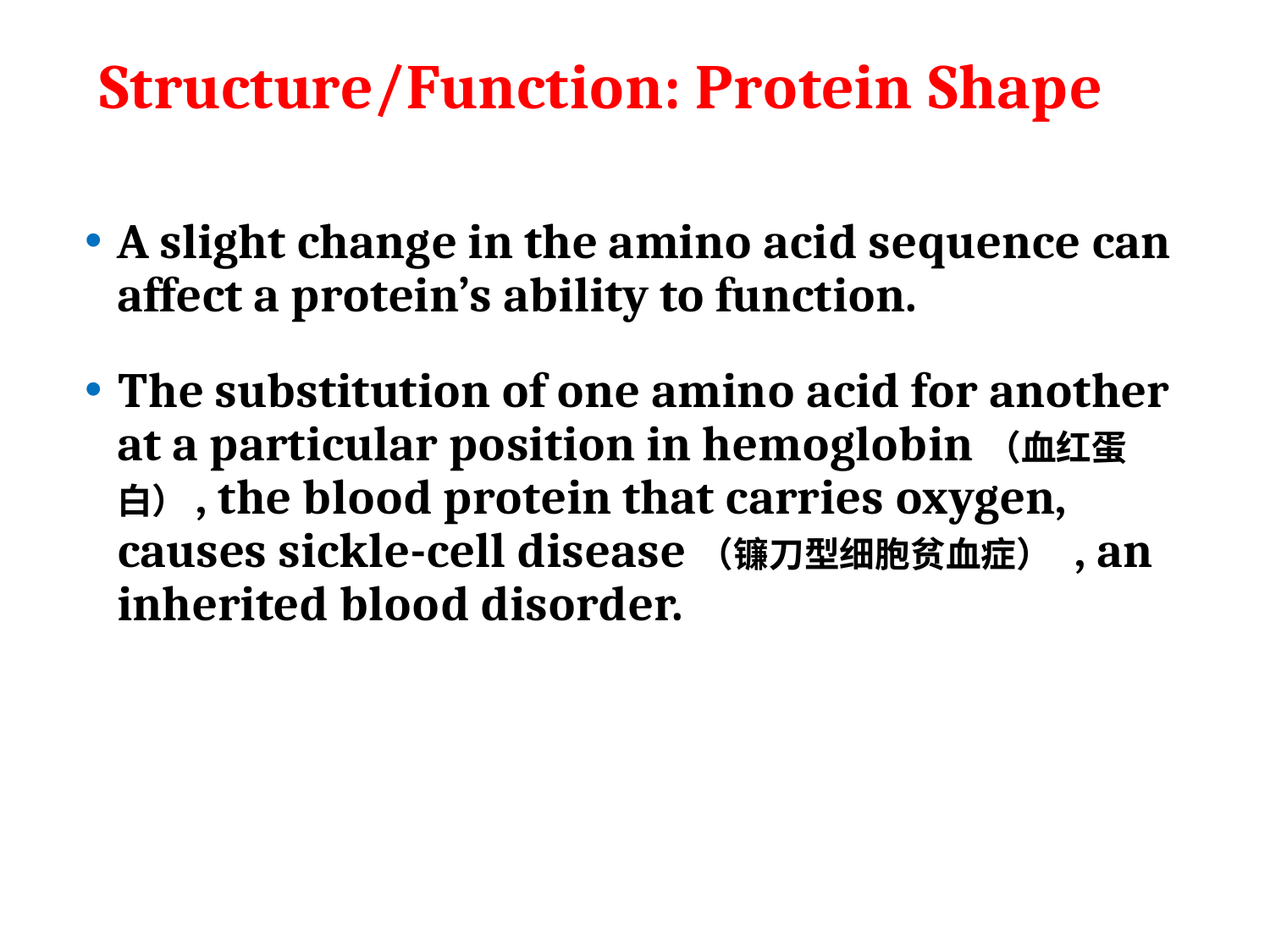

# Structure/Function: Protein Shape
A slight change in the amino acid sequence can affect a protein’s ability to function.
The substitution of one amino acid for another at a particular position in hemoglobin（血红蛋白）, the blood protein that carries oxygen, causes sickle-cell disease（镰刀型细胞贫血症） , an inherited blood disorder.